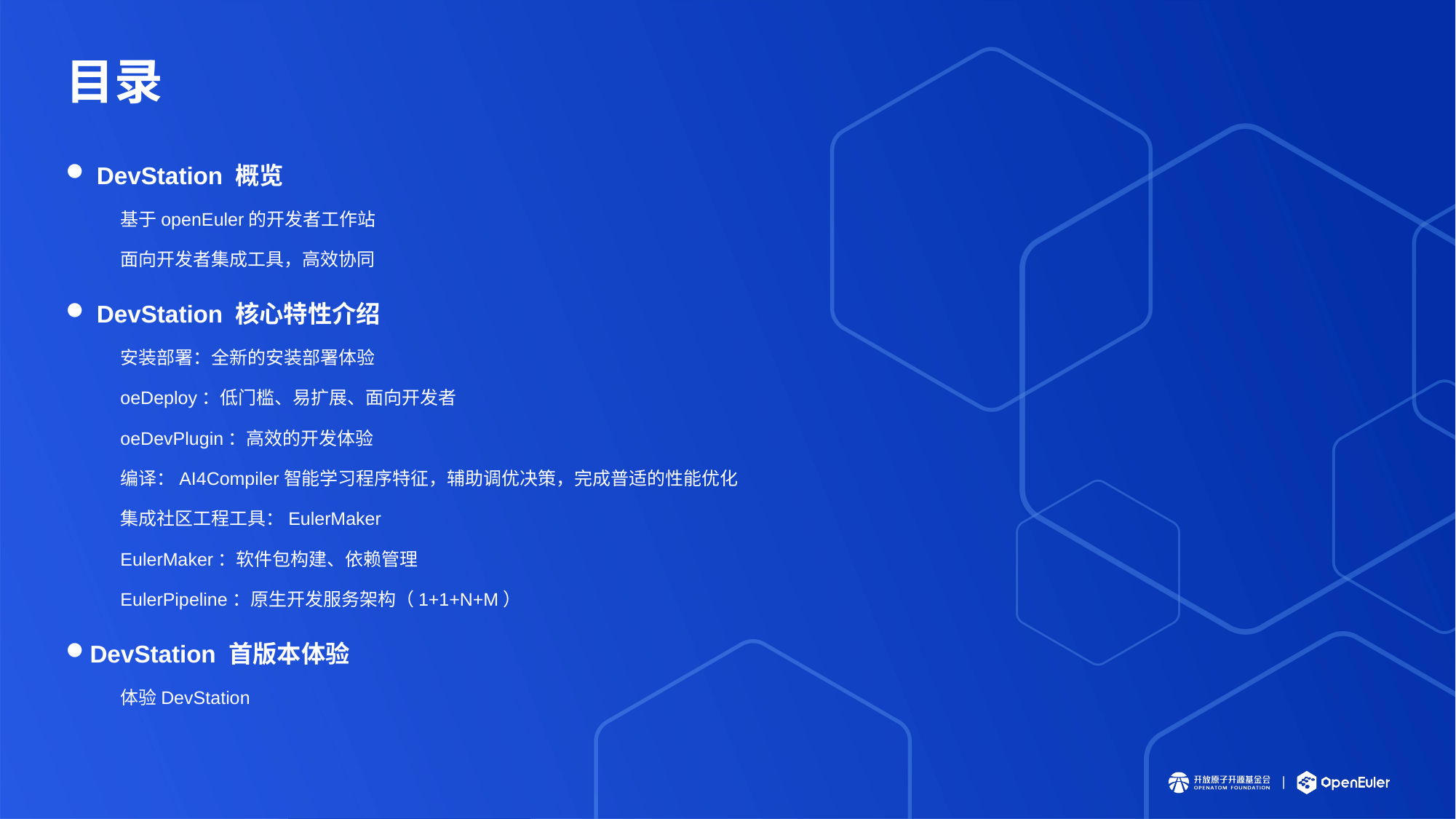

# 目录
 DevStation 概览
基于openEuler的开发者工作站
面向开发者集成工具，高效协同
 DevStation 核心特性介绍
安装部署：全新的安装部署体验
oeDeploy：低门槛、易扩展、面向开发者
oeDevPlugin：高效的开发体验
编译：AI4Compiler智能学习程序特征，辅助调优决策，完成普适的性能优化
集成社区工程工具：EulerMaker
EulerMaker：软件包构建、依赖管理
EulerPipeline：原生开发服务架构（1+1+N+M）
DevStation 首版本体验
体验DevStation